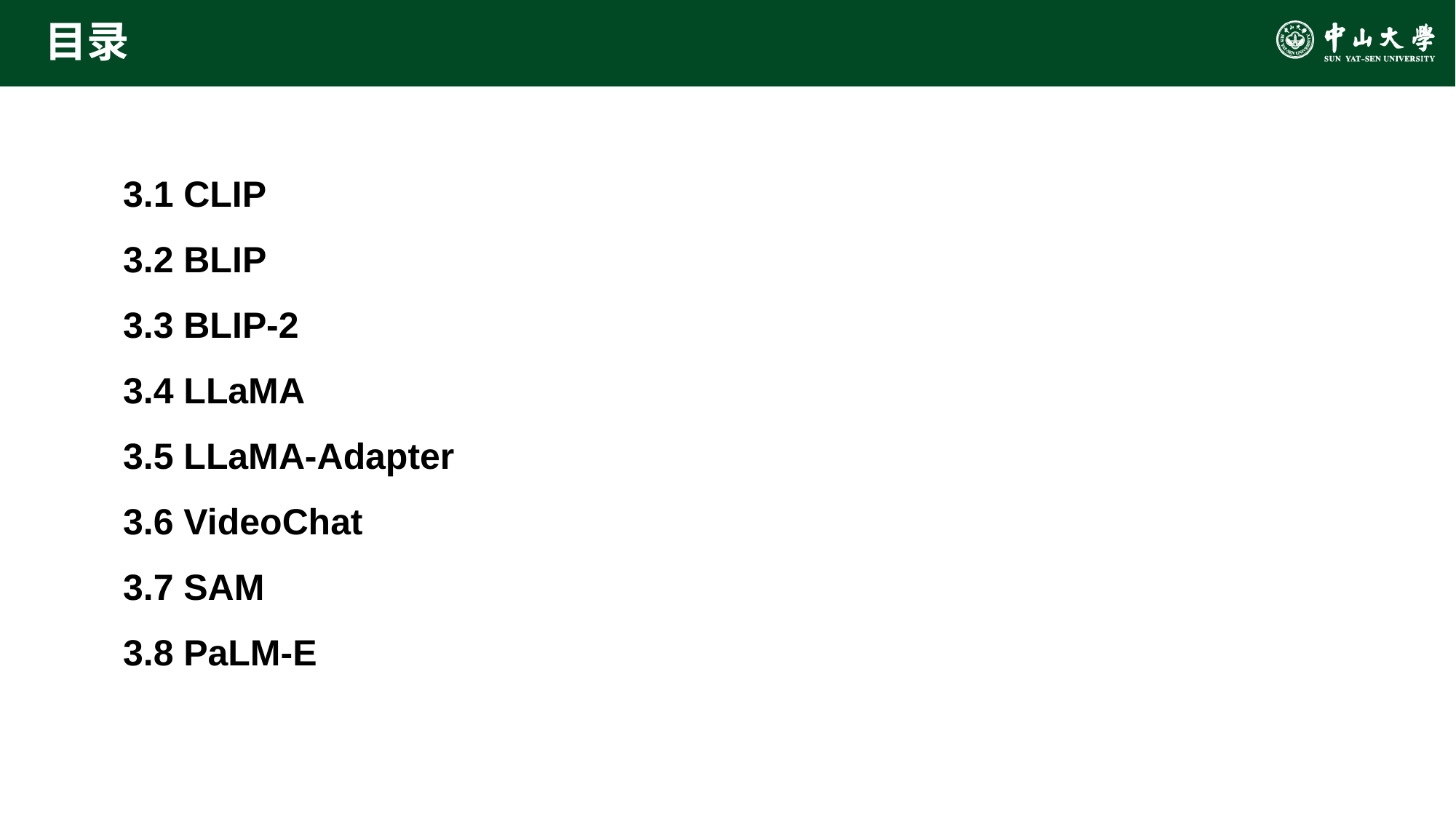

# 目录
3.1 CLIP
3.2 BLIP
3.3 BLIP-2
3.4 LLaMA
3.5 LLaMA-Adapter
3.6 VideoChat
3.7 SAM
3.8 PaLM-E